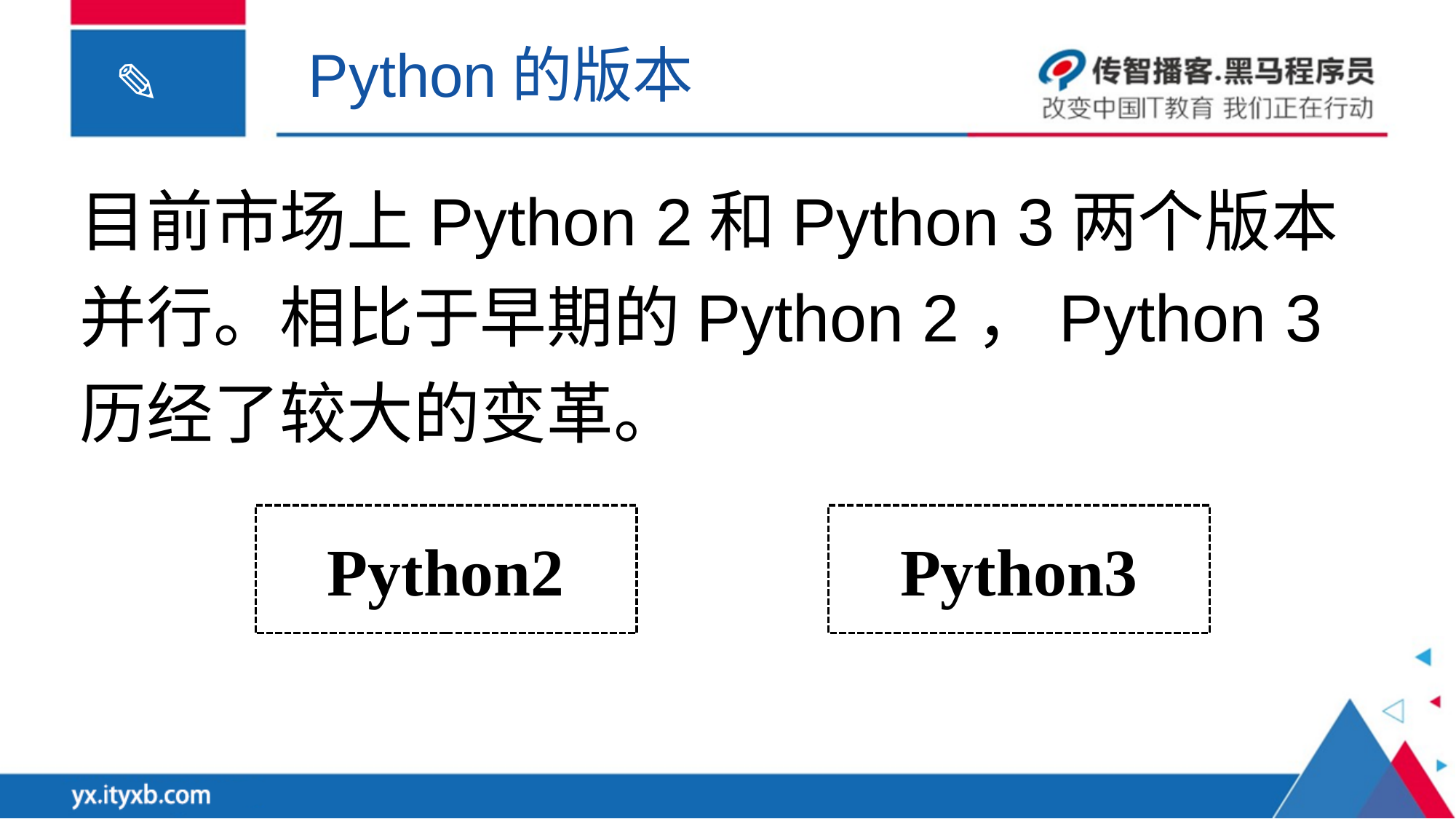

Python的版本
目前市场上Python 2和Python 3两个版本并行。相比于早期的Python 2，Python 3历经了较大的变革。
Python2
Python3